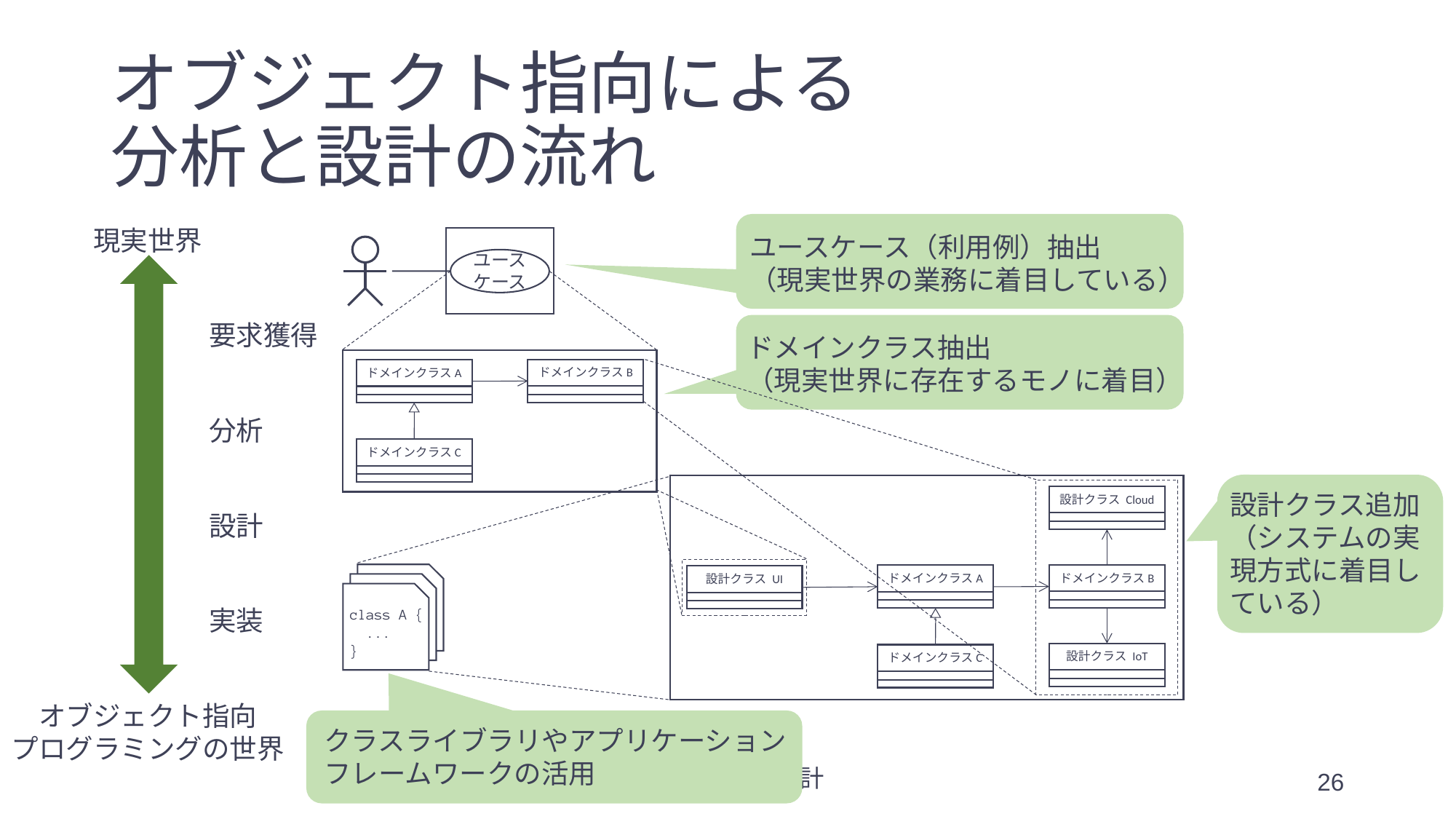

# オブジェクト指向による 分析と設計の流れ

現実世界
ユースケース（利用例）抽出
（現実世界の業務に着目している）

ユース
ケース

要求獲得

ドメインクラス抽出
（現実世界に存在するモノに着目）

ドメインクラスB

ドメインクラスA

ドメインクラスC

分析

設計クラス Cloud

ドメインクラスB

ドメインクラスA

ドメインクラスC

設計クラス UI

設計クラス IoT

設計クラス追加
（システムの実現方式に着目している）
設計

class A {
  ...
}

class A {
  ...
}

class A {
  ...
}
実装

オブジェクト指向
プログラミングの世界

クラスライブラリやアプリケーションフレームワークの活用
ソフトウェア設計
26